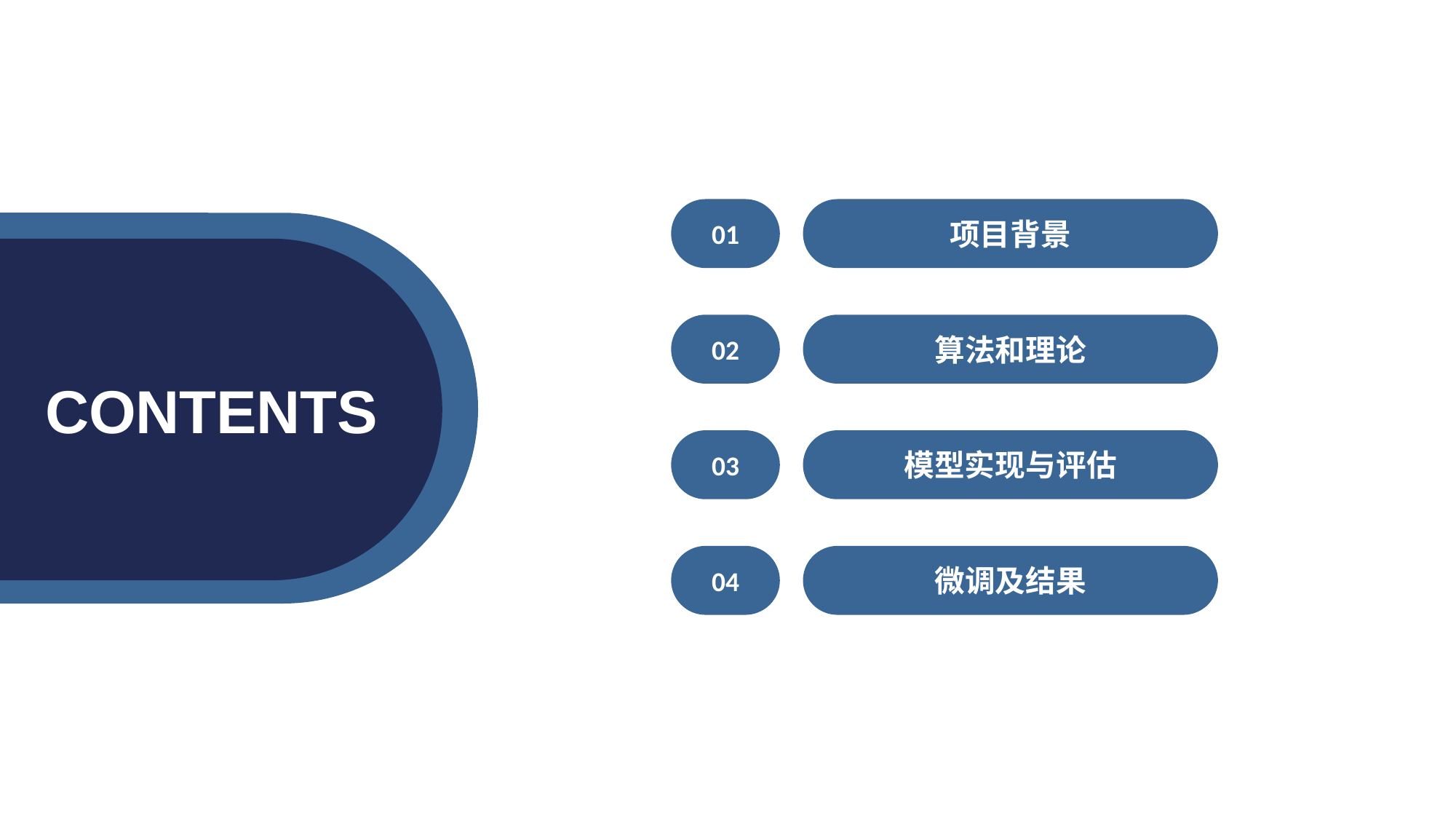

01
项目背景

02
算法和理论
CONTENTS
03
模型实现与评估
04
微调及结果